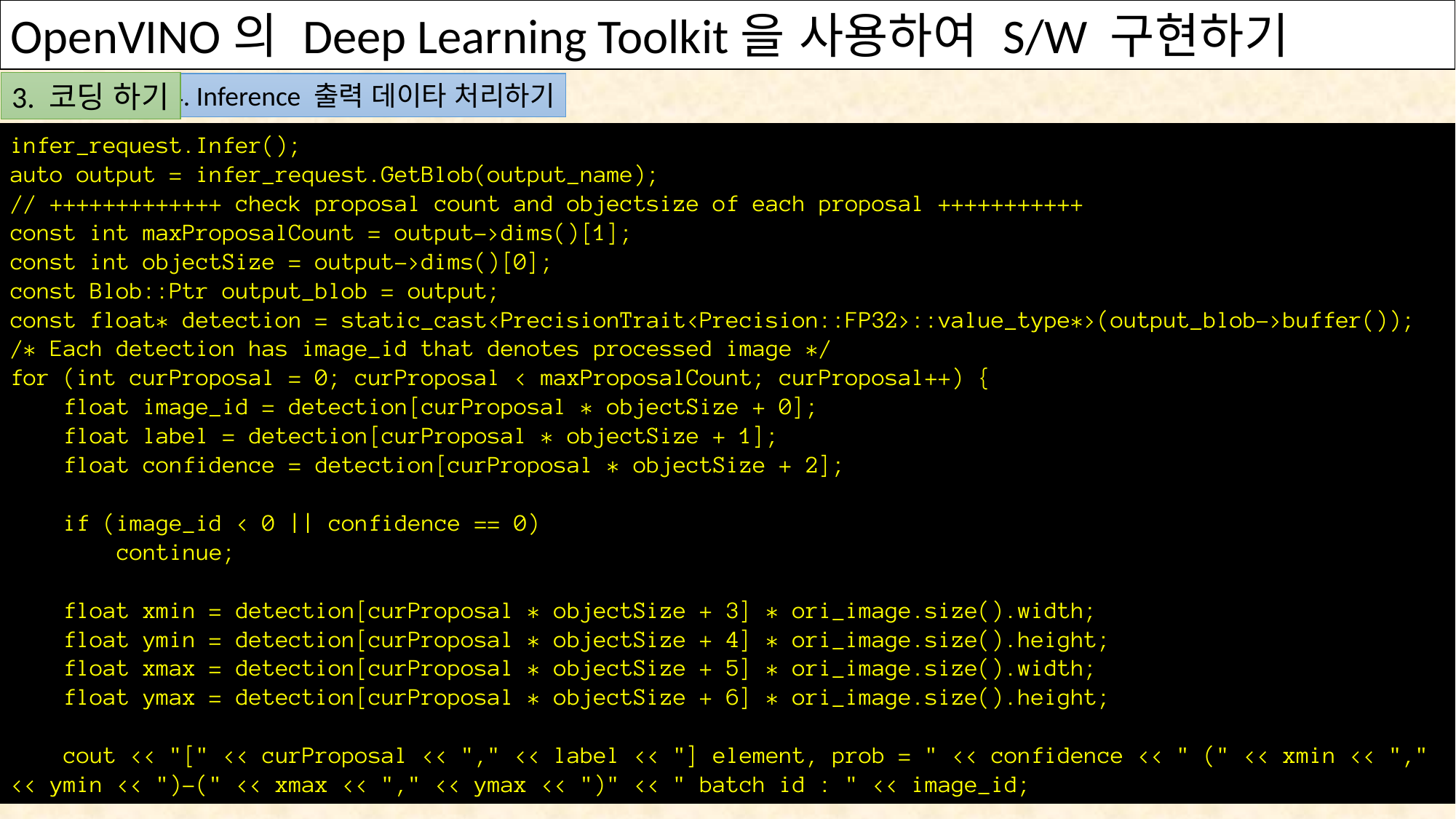

OpenVINO의 Deep Learning Toolkit을 사용하여 S/W 구현하기
3. 코딩 하기
4. Inference 출력 데이타 처리하기
infer_request.Infer();
auto output = infer_request.GetBlob(output_name);
// +++++++++++++ check proposal count and objectsize of each proposal +++++++++++
const int maxProposalCount = output->dims()[1];
const int objectSize = output->dims()[0];
const Blob::Ptr output_blob = output;
const float* detection = static_cast<PrecisionTrait<Precision::FP32>::value_type*>(output_blob->buffer());
/* Each detection has image_id that denotes processed image */
for (int curProposal = 0; curProposal < maxProposalCount; curProposal++) {
    float image_id = detection[curProposal * objectSize + 0];
    float label = detection[curProposal * objectSize + 1];
    float confidence = detection[curProposal * objectSize + 2];

    if (image_id < 0 || confidence == 0)
        continue;

    float xmin = detection[curProposal * objectSize + 3] * ori_image.size().width;
    float ymin = detection[curProposal * objectSize + 4] * ori_image.size().height;
    float xmax = detection[curProposal * objectSize + 5] * ori_image.size().width;
    float ymax = detection[curProposal * objectSize + 6] * ori_image.size().height;

    cout << "[" << curProposal << "," << label << "] element, prob = " << confidence << " (" << xmin << "," << ymin << ")-(" << xmax << "," << ymax << ")" << " batch id : " << image_id;